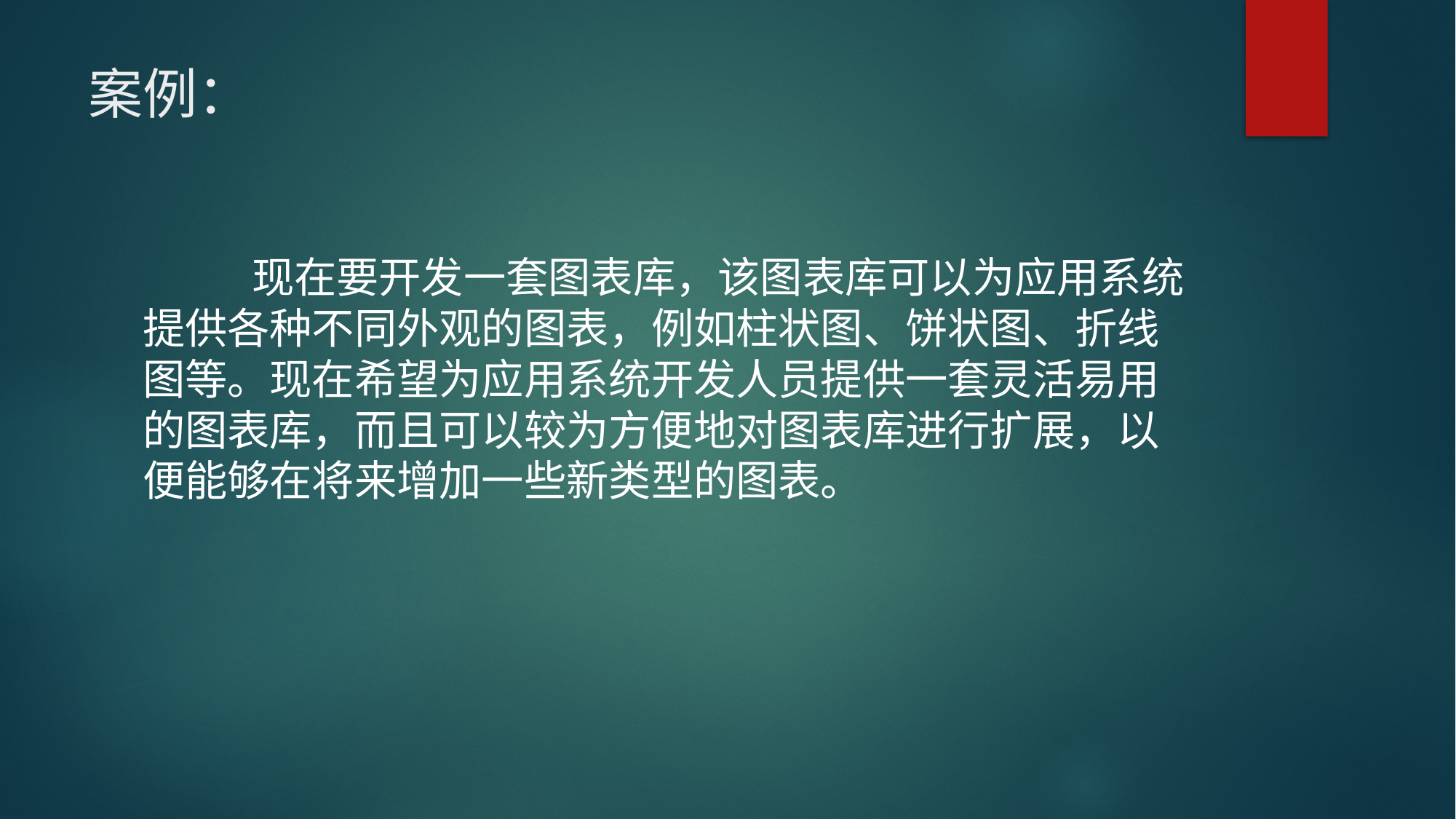

# 案例：
	现在要开发一套图表库，该图表库可以为应用系统提供各种不同外观的图表，例如柱状图、饼状图、折线图等。现在希望为应用系统开发人员提供一套灵活易用的图表库，而且可以较为方便地对图表库进行扩展，以便能够在将来增加一些新类型的图表。